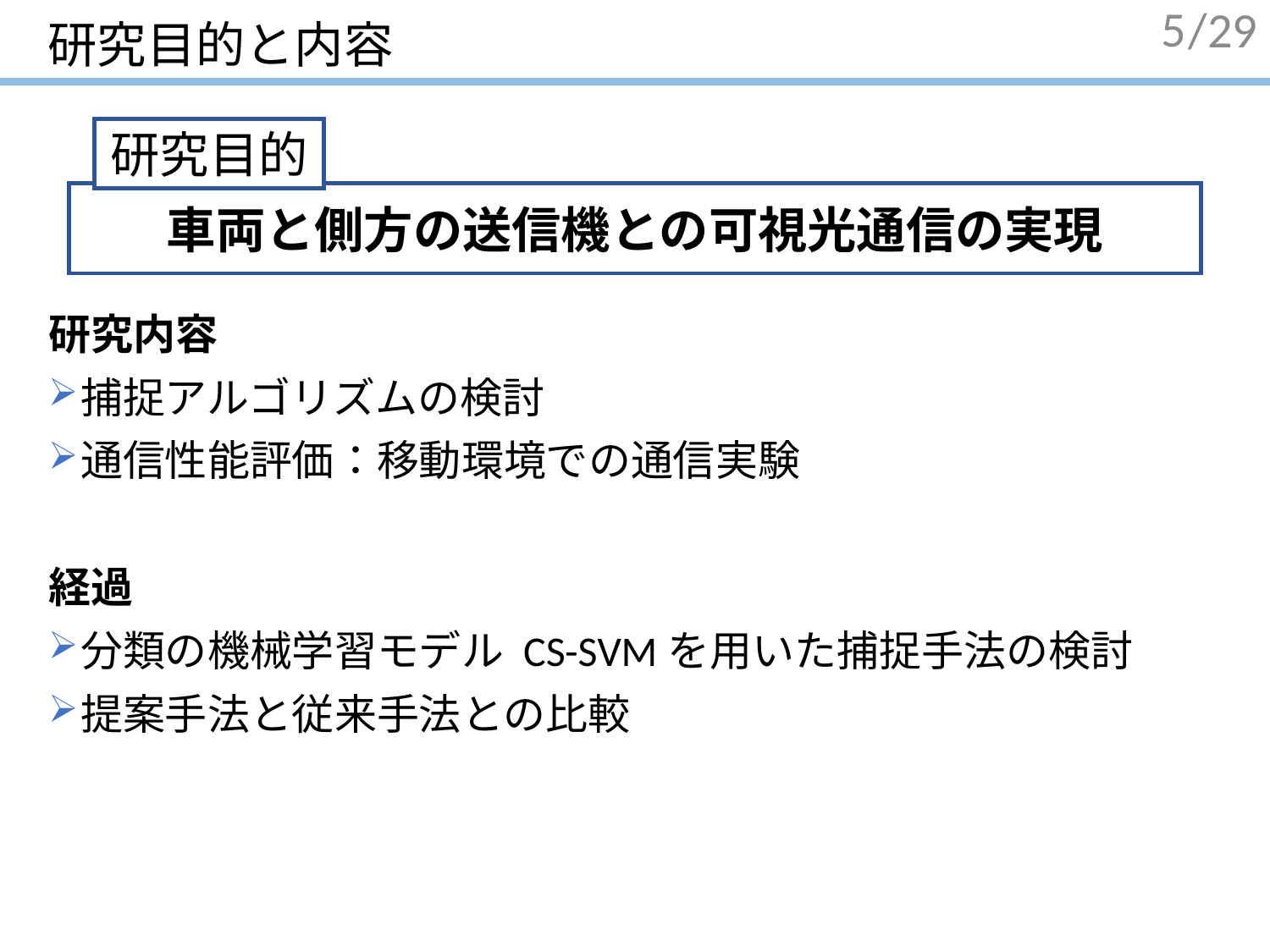

# 研究目的と内容
5

研究内容
捕捉アルゴリズムの検討
通信性能評価：移動環境での通信実験

経過
分類の機械学習モデル CS-SVMを用いた捕捉手法の検討
提案手法と従来手法との比較

研究目的
車両と側方の送信機との可視光通信の実現